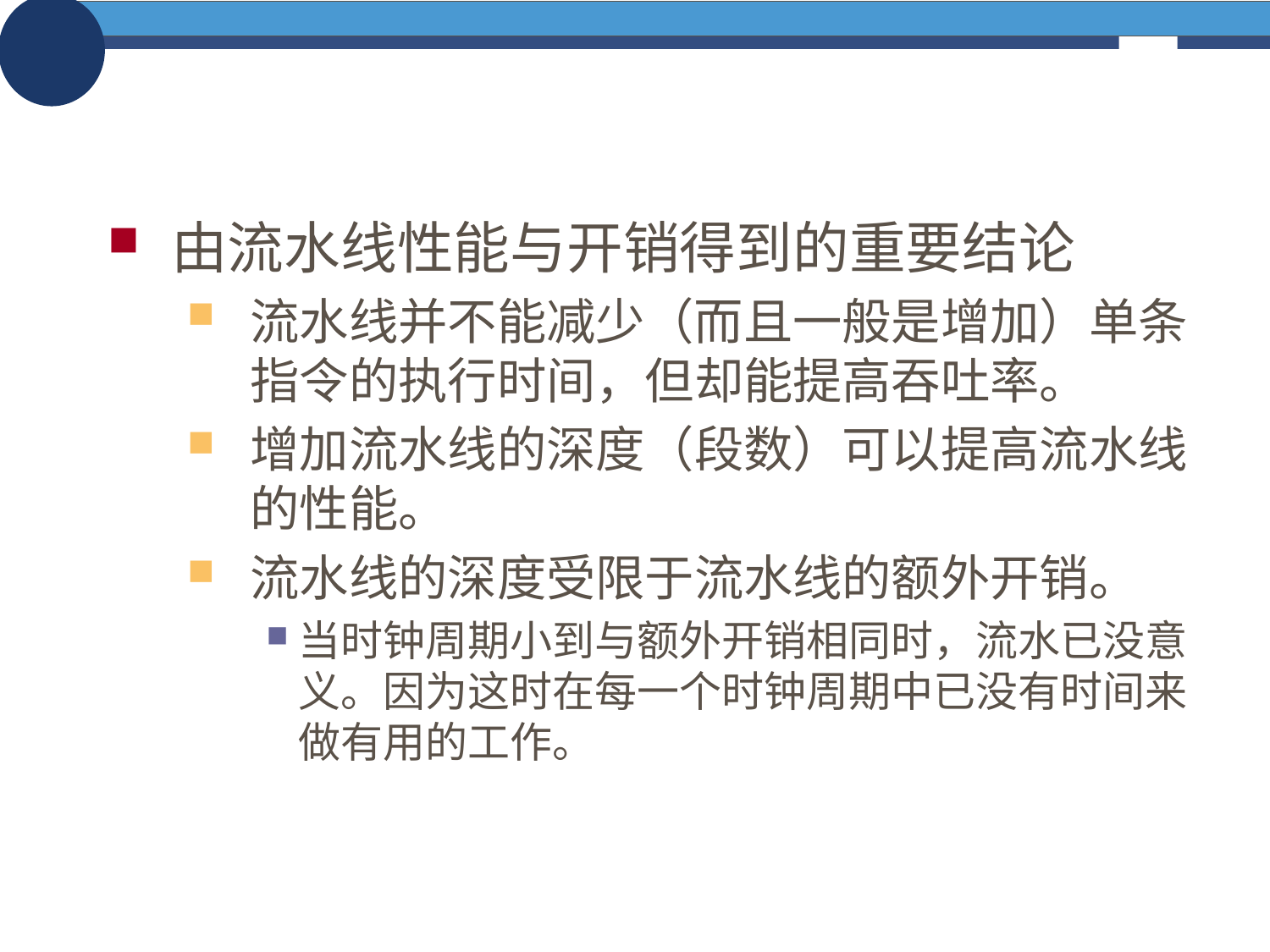

由流水线性能与开销得到的重要结论
流水线并不能减少（而且一般是增加）单条指令的执行时间，但却能提高吞吐率。
增加流水线的深度（段数）可以提高流水线的性能。
流水线的深度受限于流水线的额外开销。
当时钟周期小到与额外开销相同时，流水已没意义。因为这时在每一个时钟周期中已没有时间来做有用的工作。